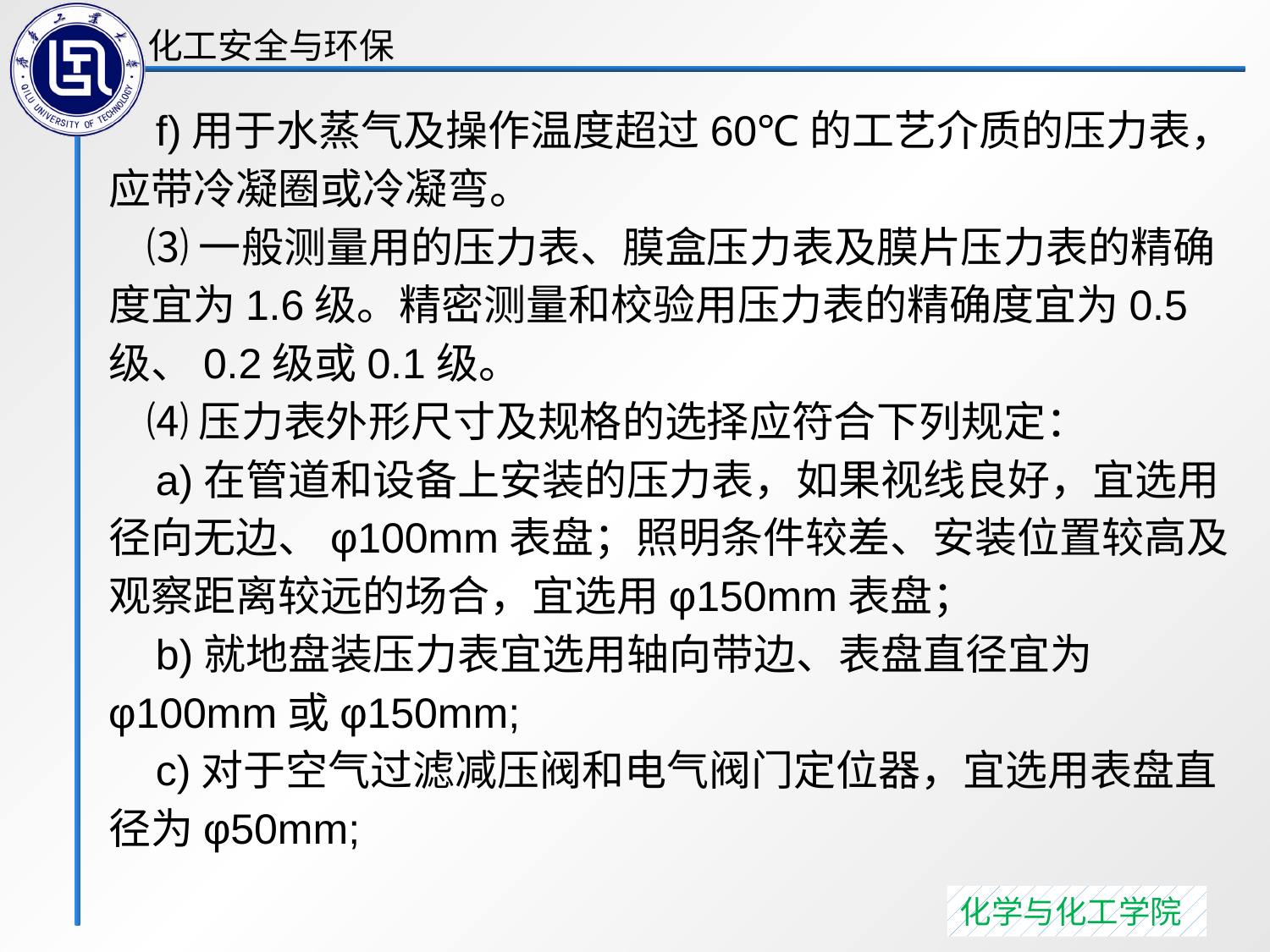

f)用于水蒸气及操作温度超过60℃的工艺介质的压力表，应带冷凝圈或冷凝弯。
    ⑶一般测量用的压力表、膜盒压力表及膜片压力表的精确度宜为1.6级。精密测量和校验用压力表的精确度宜为0.5级、0.2级或0.1级。
    ⑷压力表外形尺寸及规格的选择应符合下列规定：
    a)在管道和设备上安装的压力表，如果视线良好，宜选用径向无边、φ100mm表盘；照明条件较差、安装位置较高及观察距离较远的场合，宜选用φ150mm表盘；
    b)就地盘装压力表宜选用轴向带边、表盘直径宜为φ100mm或φ150mm;
    c)对于空气过滤减压阀和电气阀门定位器，宜选用表盘直径为φ50mm;